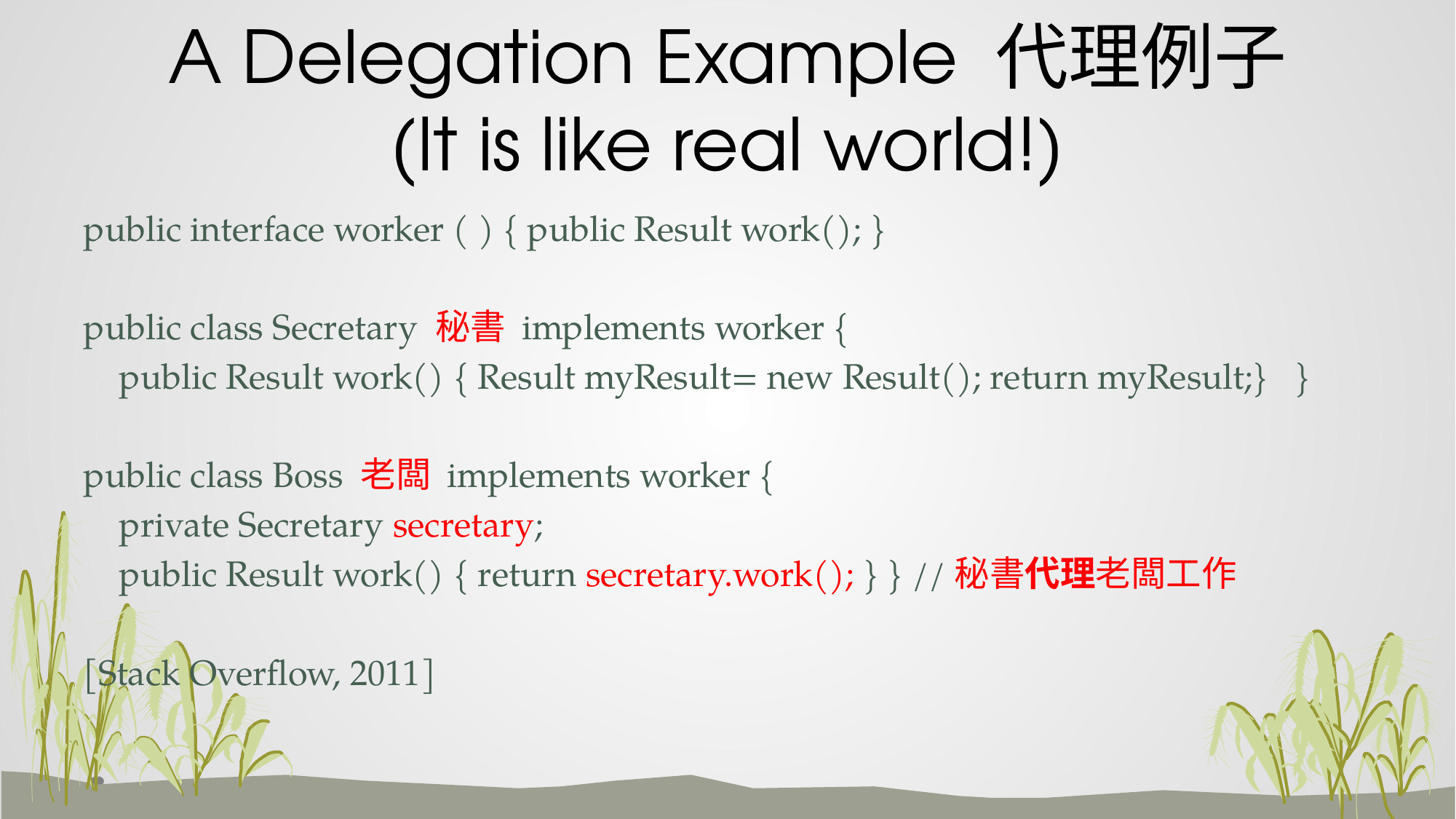

# A Delegation Example 代理例子 (It is like real world!)
public interface worker ( ) { public Result work(); }

public class Secretary 秘書 implements worker {
    public Result work() { Result myResult= new Result(); return myResult;}   }

public class Boss 老闆 implements worker {
    private Secretary secretary;
    public Result work() { return secretary.work(); } } //秘書代理老闆工作

[Stack Overflow, 2011]